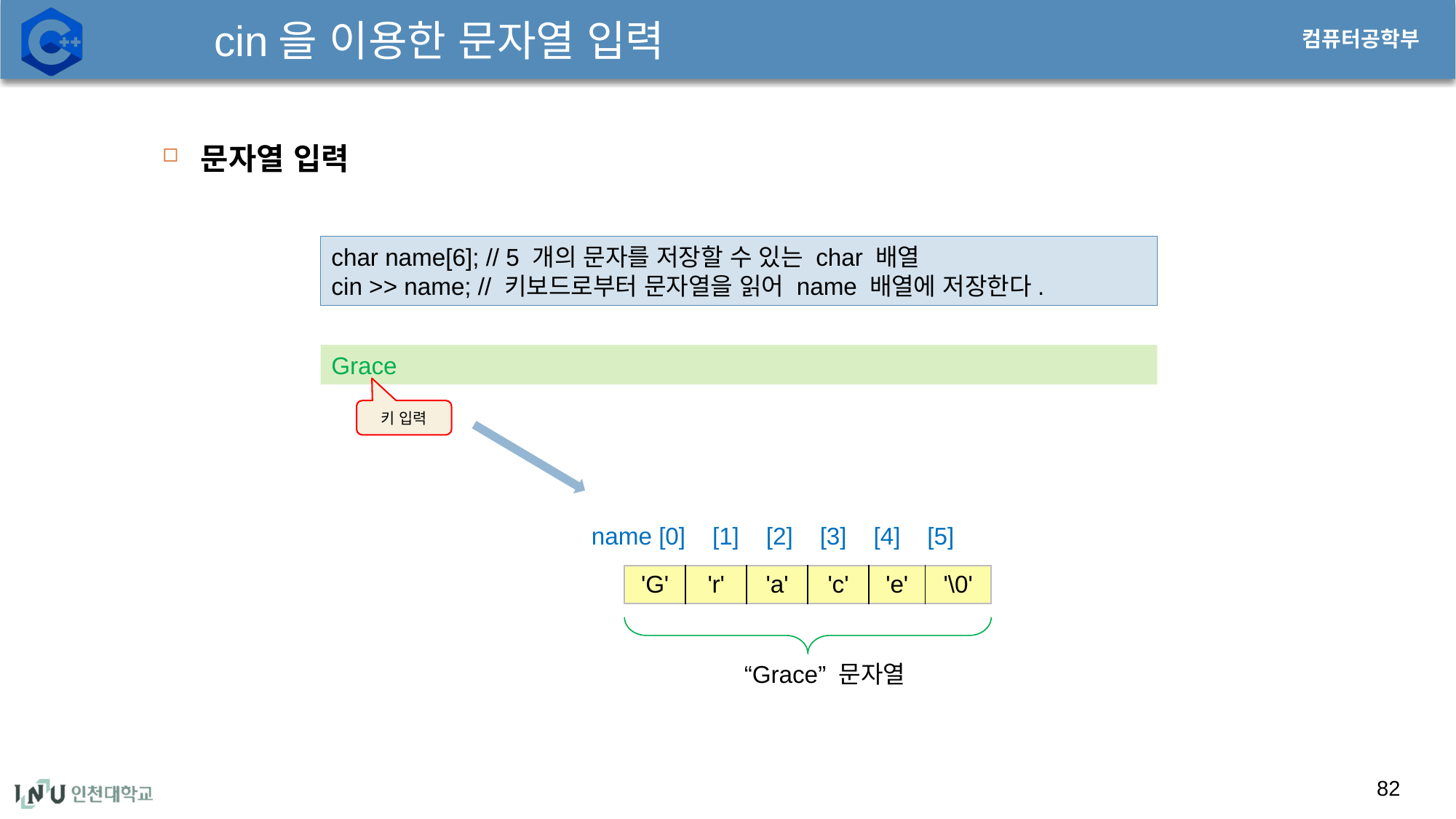

# cin을 이용한 문자열 입력
82
문자열 입력

char name[6]; // 5 개의 문자를 저장할 수 있는 char 배열
cin >> name; // 키보드로부터 문자열을 읽어 name 배열에 저장한다.
Grace
키 입력

name [0]    [1]    [2]    [3]    [4]    [5]
| 'G' | 'r' | 'a' | 'c' | 'e' | '\0' |
| --- | --- | --- | --- | --- | --- |
“Grace” 문자열